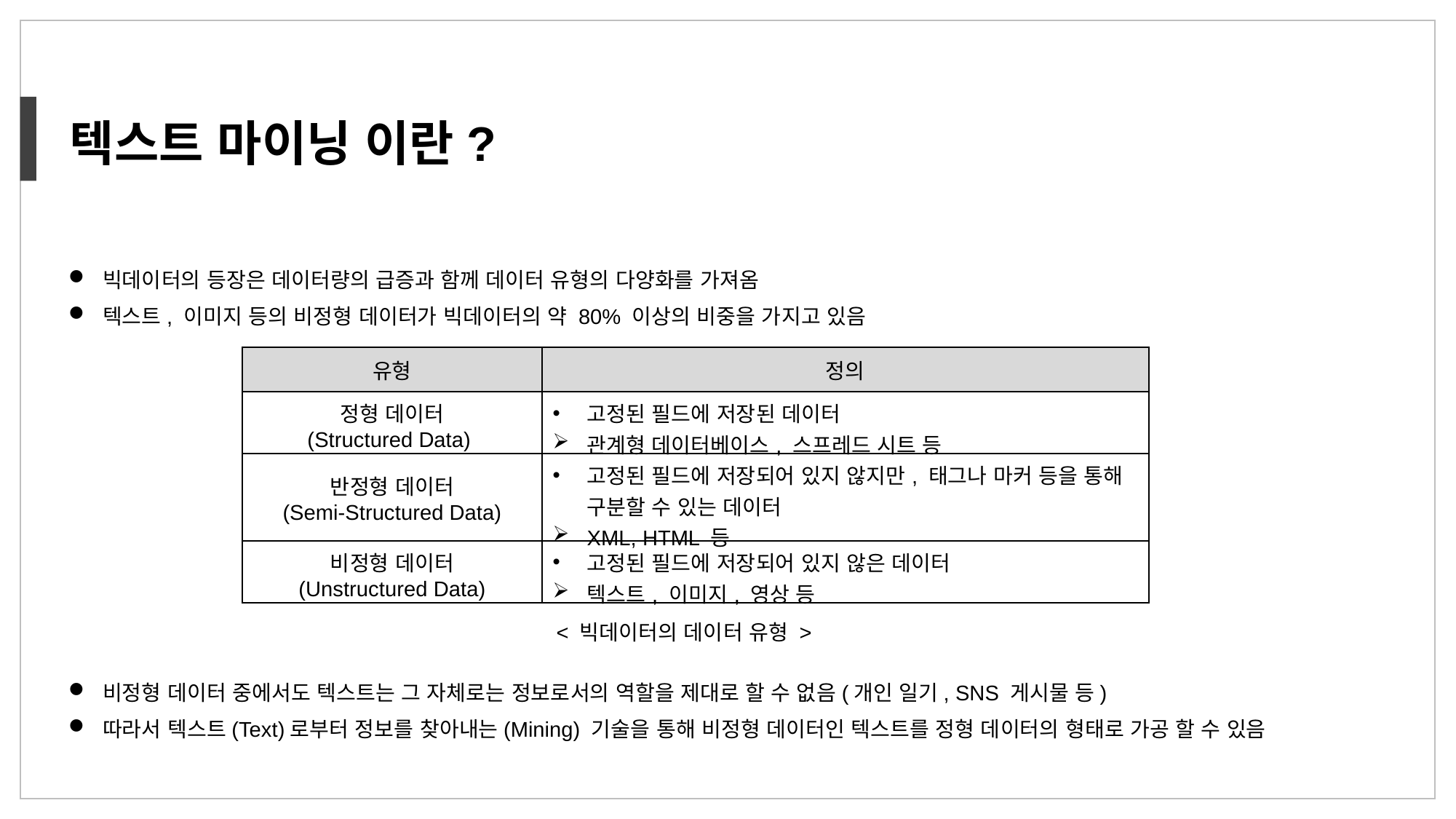

텍스트 마이닝 이란?
빅데이터의 등장은 데이터량의 급증과 함께 데이터 유형의 다양화를 가져옴
텍스트, 이미지 등의 비정형 데이터가 빅데이터의 약 80% 이상의 비중을 가지고 있음

| 유형 | 정의 |
| --- | --- |
| 정형 데이터 (Structured Data) | 고정된 필드에 저장된 데이터 관계형 데이터베이스, 스프레드 시트 등 |
| 반정형 데이터 (Semi-Structured Data) | 고정된 필드에 저장되어 있지 않지만, 태그나 마커 등을 통해 구분할 수 있는 데이터 XML, HTML 등 |
| 비정형 데이터 (Unstructured Data) | 고정된 필드에 저장되어 있지 않은 데이터 텍스트, 이미지, 영상 등 |
< 빅데이터의 데이터 유형 >
비정형 데이터 중에서도 텍스트는 그 자체로는 정보로서의 역할을 제대로 할 수 없음(개인 일기, SNS 게시물 등)
따라서 텍스트(Text)로부터 정보를 찾아내는(Mining) 기술을 통해 비정형 데이터인 텍스트를 정형 데이터의 형태로 가공 할 수 있음